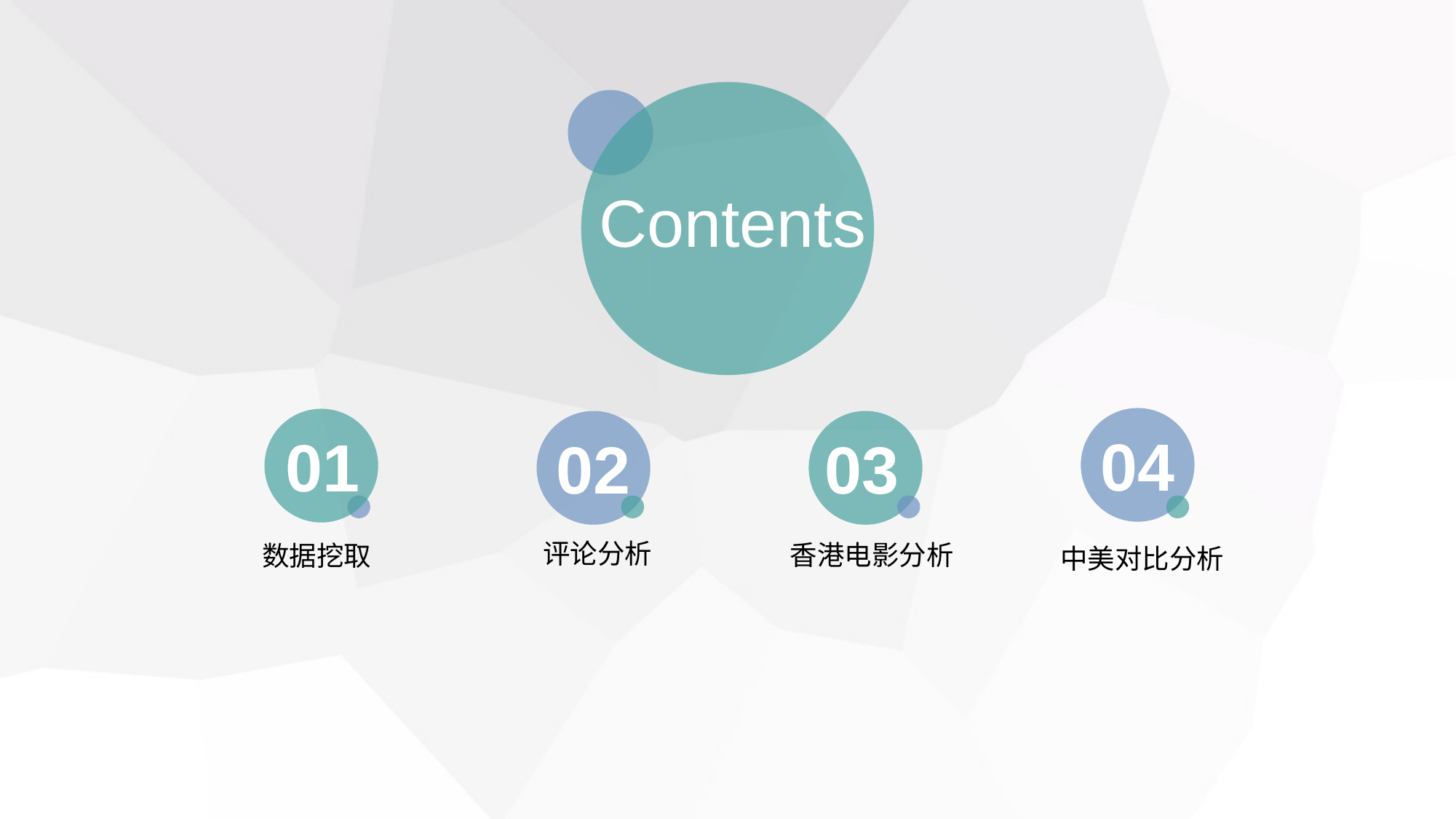

Contents

04
01
02
03

评论分析
香港电影分析
数据挖取
中美对比分析